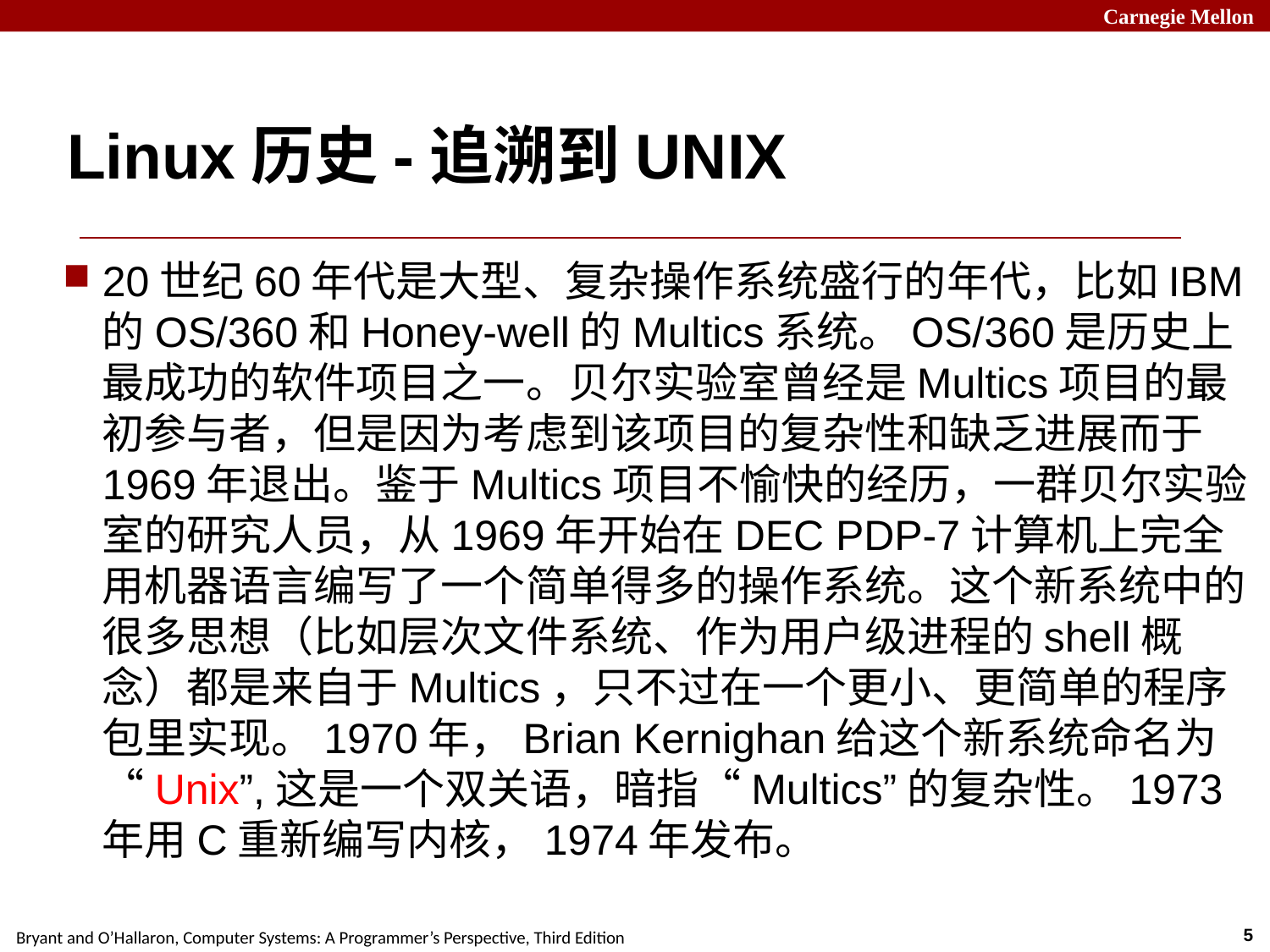

# Linux历史-追溯到UNIX
20世纪60年代是大型、复杂操作系统盛行的年代，比如IBM的OS/360和Honey-well的Multics系统。OS/360是历史上最成功的软件项目之一。贝尔实验室曾经是Multics项目的最初参与者，但是因为考虑到该项目的复杂性和缺乏进展而于1969年退出。鉴于Multics项目不愉快的经历，一群贝尔实验室的研究人员，从1969年开始在DEC PDP-7计算机上完全用机器语言编写了一个简单得多的操作系统。这个新系统中的很多思想（比如层次文件系统、作为用户级进程的shell概念）都是来自于Multics，只不过在一个更小、更简单的程序包里实现。1970年，Brian Kernighan给这个新系统命名为“Unix”,这是一个双关语，暗指“Multics”的复杂性。1973年用C重新编写内核，1974年发布。